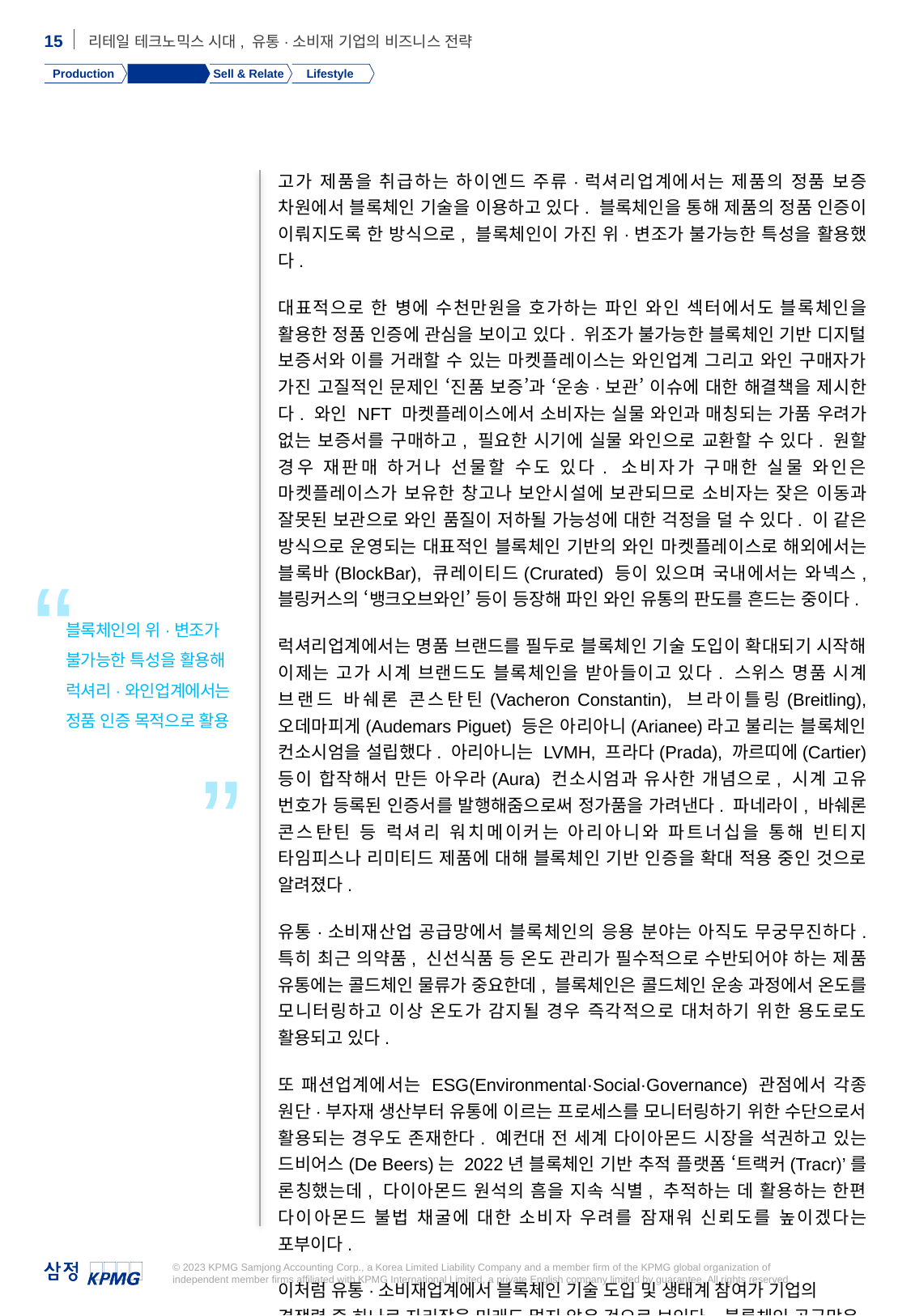

Production

Supply Chain
Sell & Relate
Lifestyle
고가 제품을 취급하는 하이엔드 주류·럭셔리업계에서는 제품의 정품 보증 차원에서 블록체인 기술을 이용하고 있다. 블록체인을 통해 제품의 정품 인증이 이뤄지도록 한 방식으로, 블록체인이 가진 위·변조가 불가능한 특성을 활용했다.
대표적으로 한 병에 수천만원을 호가하는 파인 와인 섹터에서도 블록체인을 활용한 정품 인증에 관심을 보이고 있다. 위조가 불가능한 블록체인 기반 디지털 보증서와 이를 거래할 수 있는 마켓플레이스는 와인업계 그리고 와인 구매자가 가진 고질적인 문제인 ‘진품 보증’과 ‘운송·보관’ 이슈에 대한 해결책을 제시한다. 와인 NFT 마켓플레이스에서 소비자는 실물 와인과 매칭되는 가품 우려가 없는 보증서를 구매하고, 필요한 시기에 실물 와인으로 교환할 수 있다. 원할 경우 재판매 하거나 선물할 수도 있다. 소비자가 구매한 실물 와인은 마켓플레이스가 보유한 창고나 보안시설에 보관되므로 소비자는 잦은 이동과 잘못된 보관으로 와인 품질이 저하될 가능성에 대한 걱정을 덜 수 있다. 이 같은 방식으로 운영되는 대표적인 블록체인 기반의 와인 마켓플레이스로 해외에서는 블록바(BlockBar), 큐레이티드(Crurated) 등이 있으며 국내에서는 와넥스, 블링커스의 ‘뱅크오브와인’ 등이 등장해 파인 와인 유통의 판도를 흔드는 중이다.
럭셔리업계에서는 명품 브랜드를 필두로 블록체인 기술 도입이 확대되기 시작해 이제는 고가 시계 브랜드도 블록체인을 받아들이고 있다. 스위스 명품 시계 브랜드 바쉐론 콘스탄틴(Vacheron Constantin), 브라이틀링(Breitling), 오데마피게(Audemars Piguet) 등은 아리아니(Arianee)라고 불리는 블록체인 컨소시엄을 설립했다. 아리아니는 LVMH, 프라다(Prada), 까르띠에(Cartier) 등이 합작해서 만든 아우라(Aura) 컨소시엄과 유사한 개념으로, 시계 고유 번호가 등록된 인증서를 발행해줌으로써 정가품을 가려낸다. 파네라이, 바쉐론 콘스탄틴 등 럭셔리 워치메이커는 아리아니와 파트너십을 통해 빈티지 타임피스나 리미티드 제품에 대해 블록체인 기반 인증을 확대 적용 중인 것으로 알려졌다.
유통·소비재산업 공급망에서 블록체인의 응용 분야는 아직도 무궁무진하다. 특히 최근 의약품, 신선식품 등 온도 관리가 필수적으로 수반되어야 하는 제품 유통에는 콜드체인 물류가 중요한데, 블록체인은 콜드체인 운송 과정에서 온도를 모니터링하고 이상 온도가 감지될 경우 즉각적으로 대처하기 위한 용도로도 활용되고 있다.
또 패션업계에서는 ESG(Environmental·Social·Governance) 관점에서 각종 원단·부자재 생산부터 유통에 이르는 프로세스를 모니터링하기 위한 수단으로서 활용되는 경우도 존재한다. 예컨대 전 세계 다이아몬드 시장을 석권하고 있는 드비어스(De Beers)는 2022년 블록체인 기반 추적 플랫폼 ‘트랙커(Tracr)’를 론칭했는데, 다이아몬드 원석의 흠을 지속 식별, 추적하는 데 활용하는 한편 다이아몬드 불법 채굴에 대한 소비자 우려를 잠재워 신뢰도를 높이겠다는 포부이다.
이처럼 유통·소비재업계에서 블록체인 기술 도입 및 생태계 참여가 기업의 경쟁력 중 하나로 자리잡을 미래도 멀지 않은 것으로 보인다. 블록체인 공급망은 처음 등장했던
“
블록체인의 위·변조가 불가능한 특성을 활용해 럭셔리·와인업계에서는
정품 인증 목적으로 활용
”